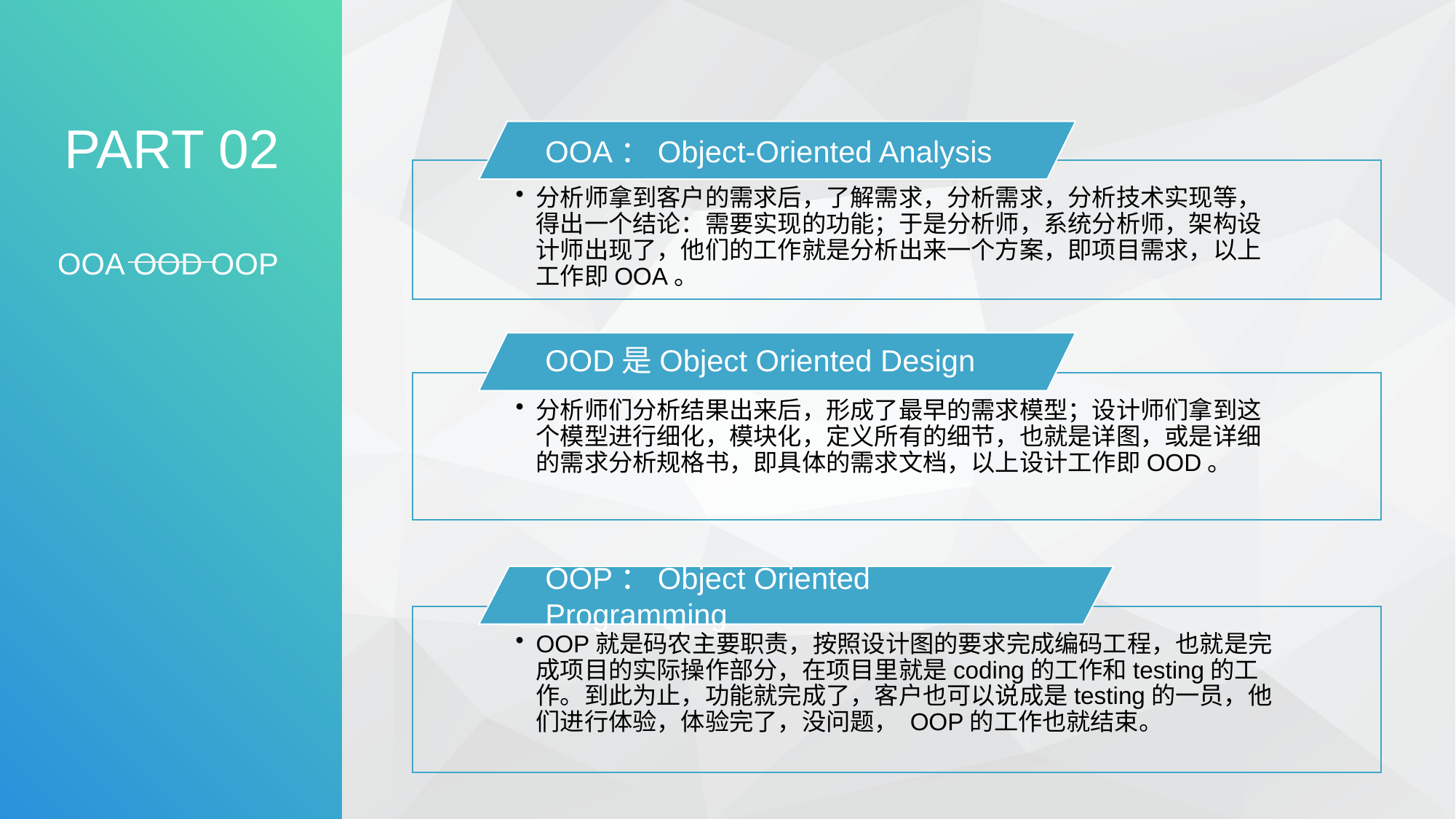

PART 02
OOA OOD OOP
OOA：Object-Oriented Analysis
分析师拿到客户的需求后，了解需求，分析需求，分析技术实现等，得出一个结论：需要实现的功能；于是分析师，系统分析师，架构设计师出现了，他们的工作就是分析出来一个方案，即项目需求，以上工作即OOA。
OOD是Object Oriented Design
分析师们分析结果出来后，形成了最早的需求模型；设计师们拿到这个模型进行细化，模块化，定义所有的细节，也就是详图，或是详细的需求分析规格书，即具体的需求文档，以上设计工作即OOD。
OOP：Object Oriented Programming
OOP就是码农主要职责，按照设计图的要求完成编码工程，也就是完成项目的实际操作部分，在项目里就是coding的工作和testing的工作。到此为止，功能就完成了，客户也可以说成是testing的一员，他们进行体验，体验完了，没问题， OOP的工作也就结束。